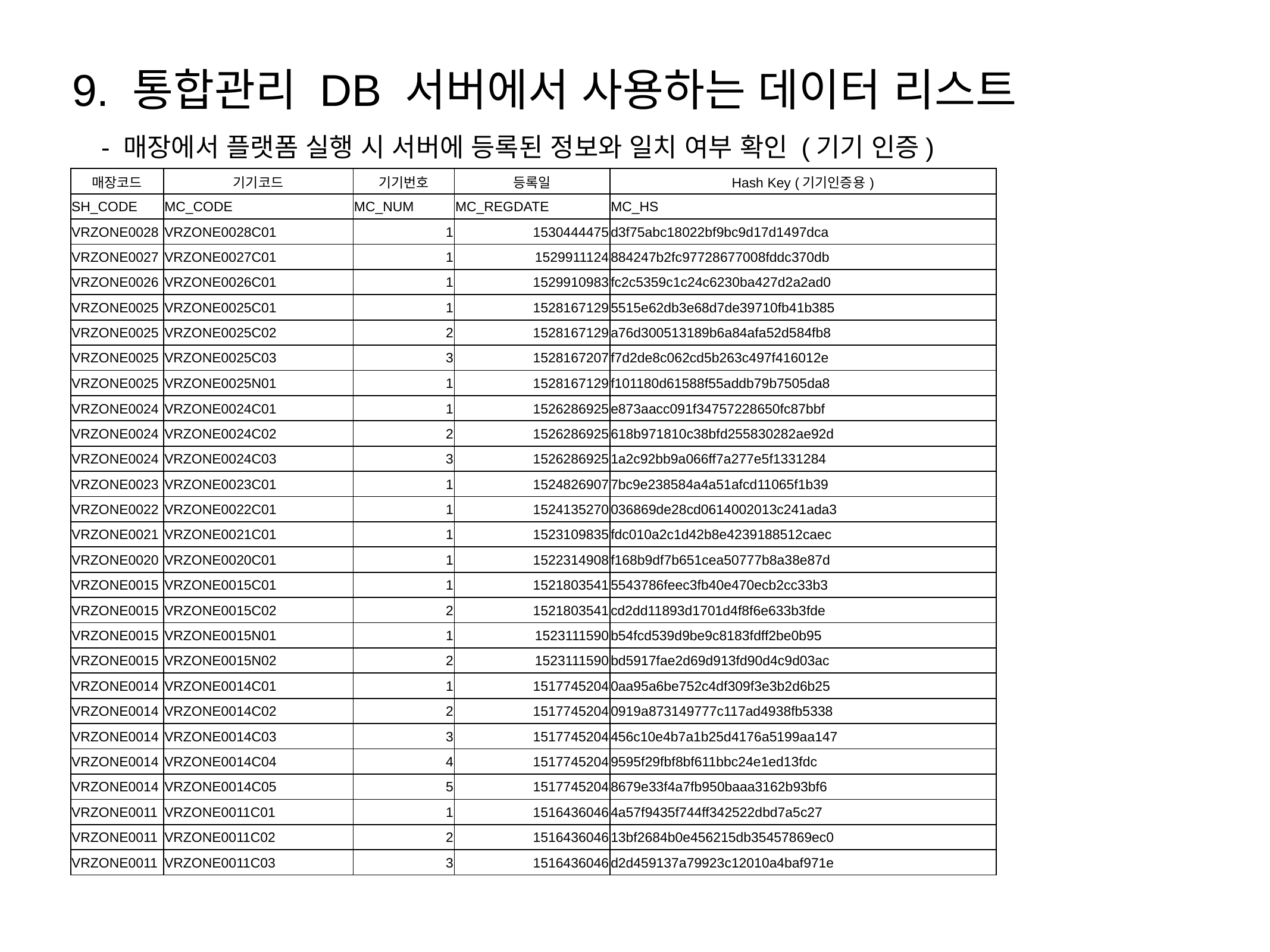

9. 통합관리 DB 서버에서 사용하는 데이터 리스트
    - 매장에서 플랫폼 실행 시 서버에 등록된 정보와 일치 여부 확인 (기기 인증)
| 매장코드 | 기기코드 | 기기번호 | 등록일 | Hash Key (기기인증용) |
| --- | --- | --- | --- | --- |
| SH\_CODE | MC\_CODE | MC\_NUM | MC\_REGDATE | MC\_HS |
| VRZONE0028 | VRZONE0028C01 | 1 | 1530444475 | d3f75abc18022bf9bc9d17d1497dca |
| VRZONE0027 | VRZONE0027C01 | 1 | 1529911124 | 884247b2fc97728677008fddc370db |
| VRZONE0026 | VRZONE0026C01 | 1 | 1529910983 | fc2c5359c1c24c6230ba427d2a2ad0 |
| VRZONE0025 | VRZONE0025C01 | 1 | 1528167129 | 5515e62db3e68d7de39710fb41b385 |
| VRZONE0025 | VRZONE0025C02 | 2 | 1528167129 | a76d300513189b6a84afa52d584fb8 |
| VRZONE0025 | VRZONE0025C03 | 3 | 1528167207 | f7d2de8c062cd5b263c497f416012e |
| VRZONE0025 | VRZONE0025N01 | 1 | 1528167129 | f101180d61588f55addb79b7505da8 |
| VRZONE0024 | VRZONE0024C01 | 1 | 1526286925 | e873aacc091f34757228650fc87bbf |
| VRZONE0024 | VRZONE0024C02 | 2 | 1526286925 | 618b971810c38bfd255830282ae92d |
| VRZONE0024 | VRZONE0024C03 | 3 | 1526286925 | 1a2c92bb9a066ff7a277e5f1331284 |
| VRZONE0023 | VRZONE0023C01 | 1 | 1524826907 | 7bc9e238584a4a51afcd11065f1b39 |
| VRZONE0022 | VRZONE0022C01 | 1 | 1524135270 | 036869de28cd0614002013c241ada3 |
| VRZONE0021 | VRZONE0021C01 | 1 | 1523109835 | fdc010a2c1d42b8e4239188512caec |
| VRZONE0020 | VRZONE0020C01 | 1 | 1522314908 | f168b9df7b651cea50777b8a38e87d |
| VRZONE0015 | VRZONE0015C01 | 1 | 1521803541 | 5543786feec3fb40e470ecb2cc33b3 |
| VRZONE0015 | VRZONE0015C02 | 2 | 1521803541 | cd2dd11893d1701d4f8f6e633b3fde |
| VRZONE0015 | VRZONE0015N01 | 1 | 1523111590 | b54fcd539d9be9c8183fdff2be0b95 |
| VRZONE0015 | VRZONE0015N02 | 2 | 1523111590 | bd5917fae2d69d913fd90d4c9d03ac |
| VRZONE0014 | VRZONE0014C01 | 1 | 1517745204 | 0aa95a6be752c4df309f3e3b2d6b25 |
| VRZONE0014 | VRZONE0014C02 | 2 | 1517745204 | 0919a873149777c117ad4938fb5338 |
| VRZONE0014 | VRZONE0014C03 | 3 | 1517745204 | 456c10e4b7a1b25d4176a5199aa147 |
| VRZONE0014 | VRZONE0014C04 | 4 | 1517745204 | 9595f29fbf8bf611bbc24e1ed13fdc |
| VRZONE0014 | VRZONE0014C05 | 5 | 1517745204 | 8679e33f4a7fb950baaa3162b93bf6 |
| VRZONE0011 | VRZONE0011C01 | 1 | 1516436046 | 4a57f9435f744ff342522dbd7a5c27 |
| VRZONE0011 | VRZONE0011C02 | 2 | 1516436046 | 13bf2684b0e456215db35457869ec0 |
| VRZONE0011 | VRZONE0011C03 | 3 | 1516436046 | d2d459137a79923c12010a4baf971e |